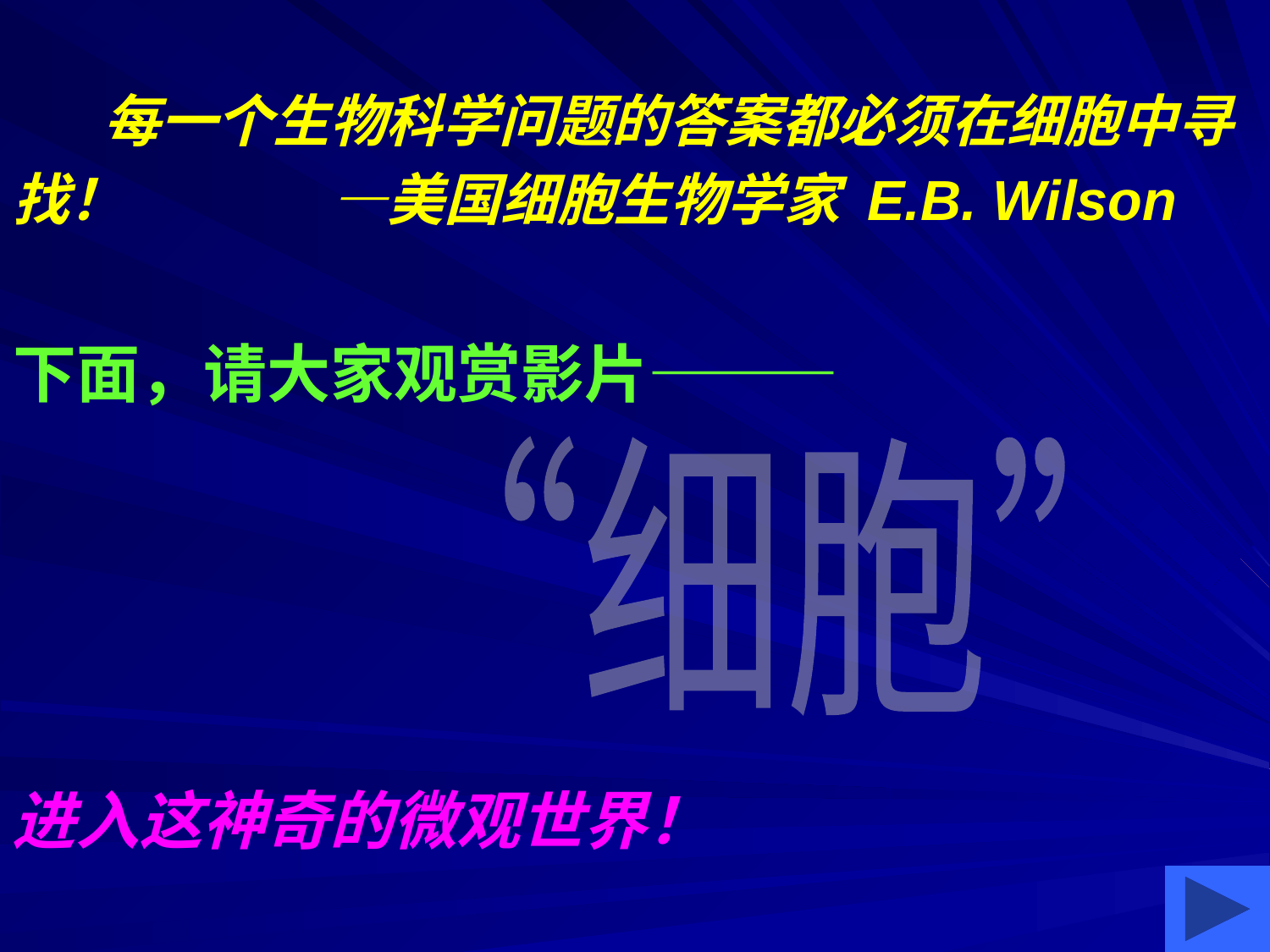

每一个生物科学问题的答案都必须在细胞中寻
找！                —美国细胞生物学家 E.B. Wilson

下面，请大家观赏影片———

“细胞”

进入这神奇的微观世界！